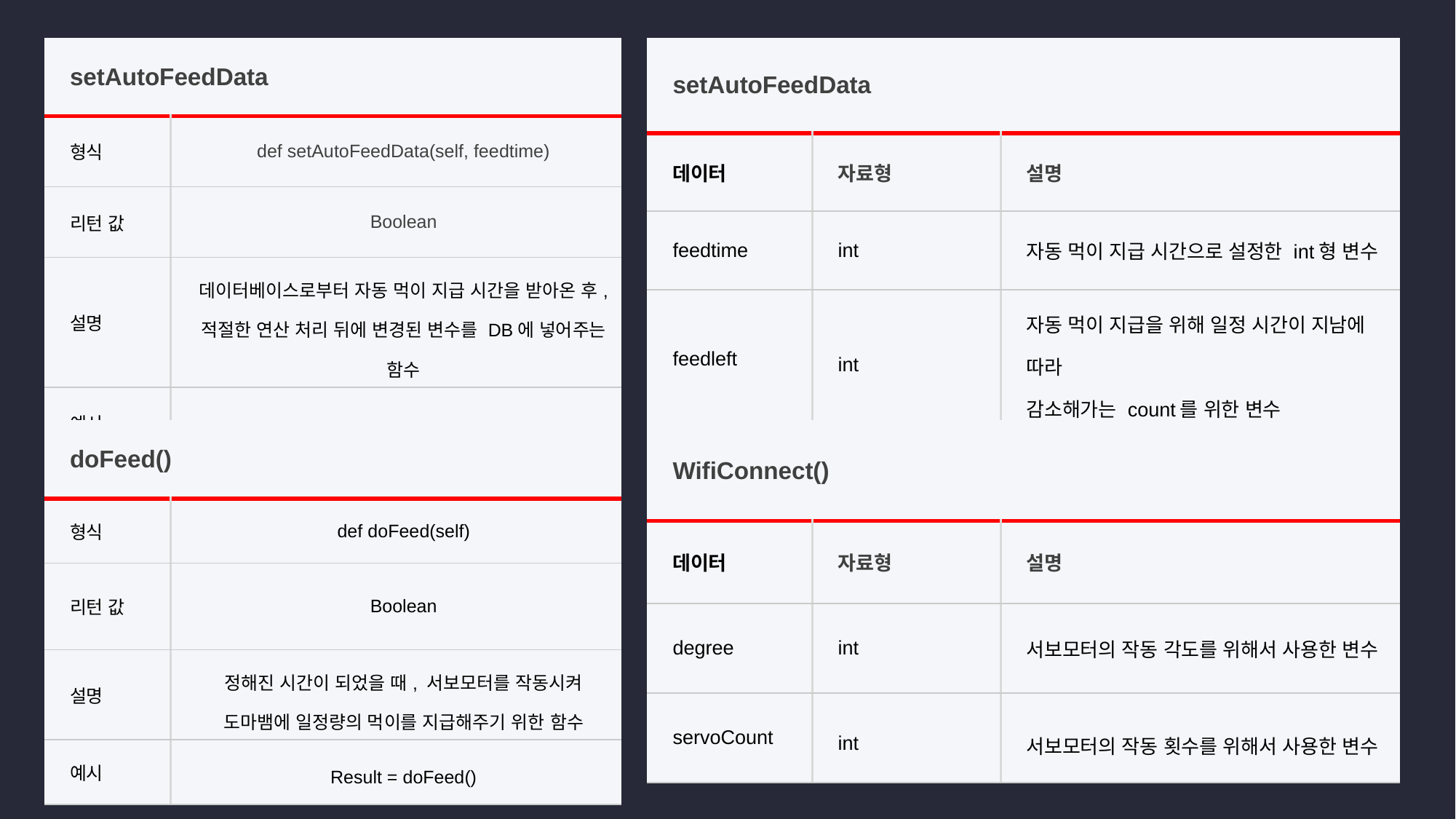

| setAutoFeedData |  |
| --- | --- |
| 형식 | def setAutoFeedData(self, feedtime) |
| 리턴 값 | Boolean |
| 설명 | 데이터베이스로부터 자동 먹이 지급 시간을 받아온 후, 적절한 연산 처리 뒤에 변경된 변수를 DB에 넣어주는 함수 |
| 예시 | Result = setAutoFeedData(feedtime) |
| setAutoFeedData |  |  |
| --- | --- | --- |
| 데이터 | 자료형 | 설명 |
| feedtime | int | 자동 먹이 지급 시간으로 설정한 int형 변수 |
| feedleft | int | 자동 먹이 지급을 위해 일정 시간이 지남에 따라 감소해가는 count를 위한 변수 |
| doFeed() |  |
| --- | --- |
| 형식 | def doFeed(self) |
| 리턴 값 | Boolean |
| 설명 | 정해진 시간이 되었을 때, 서보모터를 작동시켜 도마뱀에 일정량의 먹이를 지급해주기 위한 함수 |
| 예시 | Result = doFeed() |
| WifiConnect() |  |  |
| --- | --- | --- |
| 데이터 | 자료형 | 설명 |
| degree | int | 서보모터의 작동 각도를 위해서 사용한 변수 |
| servoCount | int | 서보모터의 작동 횟수를 위해서 사용한 변수 |